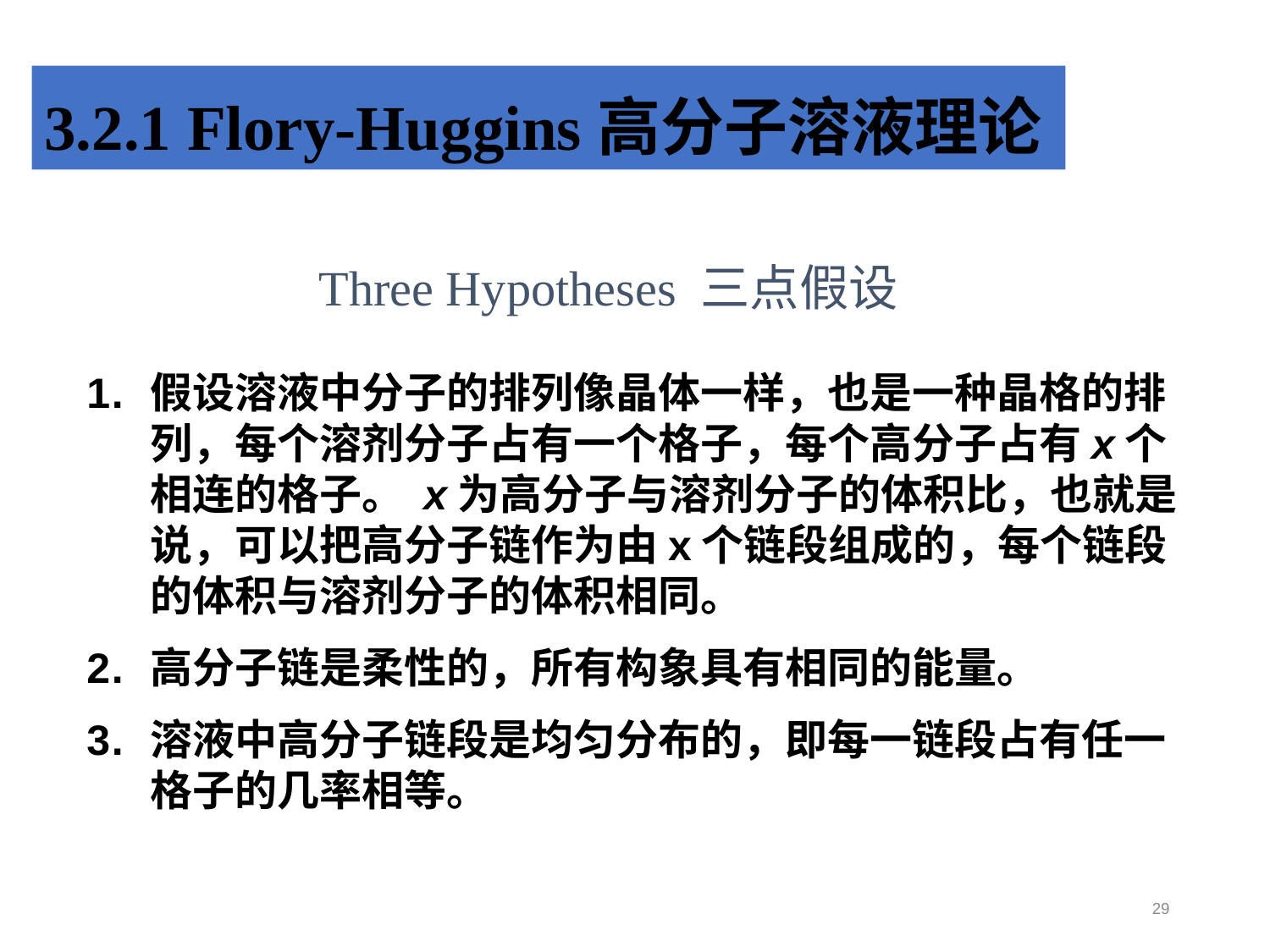

3.2.1 Flory-Huggins高分子溶液理论
Three Hypotheses 三点假设
假设溶液中分子的排列像晶体一样，也是一种晶格的排列，每个溶剂分子占有一个格子，每个高分子占有x个相连的格子。 x为高分子与溶剂分子的体积比，也就是说，可以把高分子链作为由x个链段组成的，每个链段的体积与溶剂分子的体积相同。
高分子链是柔性的，所有构象具有相同的能量。
溶液中高分子链段是均匀分布的，即每一链段占有任一格子的几率相等。
29